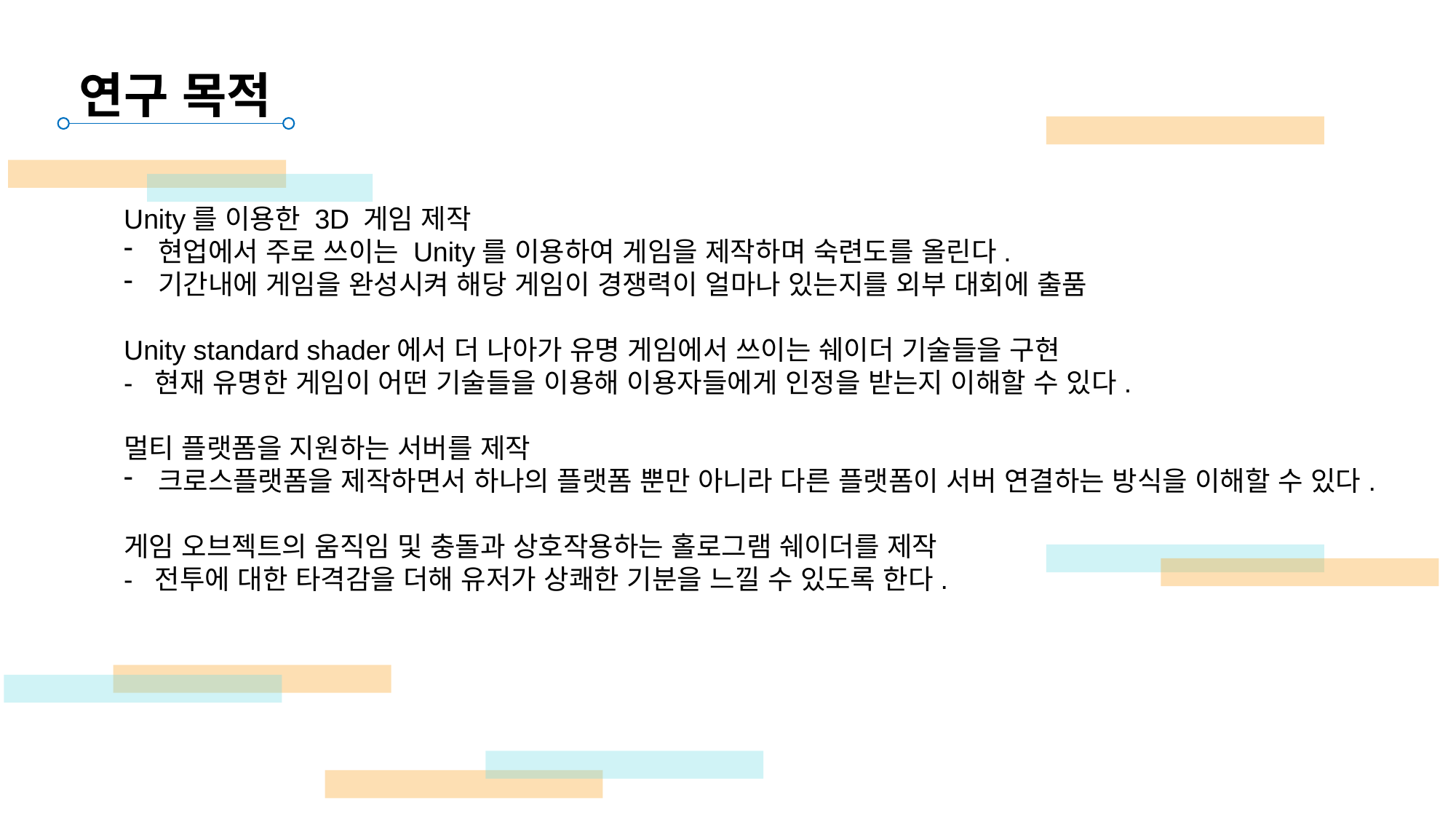

연구 목적

Unity를 이용한 3D 게임 제작
현업에서 주로 쓰이는 Unity를 이용하여 게임을 제작하며 숙련도를 올린다.
기간내에 게임을 완성시켜 해당 게임이 경쟁력이 얼마나 있는지를 외부 대회에 출품

Unity standard shader에서 더 나아가 유명 게임에서 쓰이는 쉐이더 기술들을 구현
-  현재 유명한 게임이 어떤 기술들을 이용해 이용자들에게 인정을 받는지 이해할 수 있다.

멀티 플랫폼을 지원하는 서버를 제작
크로스플랫폼을 제작하면서 하나의 플랫폼 뿐만 아니라 다른 플랫폼이 서버 연결하는 방식을 이해할 수 있다.

게임 오브젝트의 움직임 및 충돌과 상호작용하는 홀로그램 쉐이더를 제작
-  전투에 대한 타격감을 더해 유저가 상쾌한 기분을 느낄 수 있도록 한다.